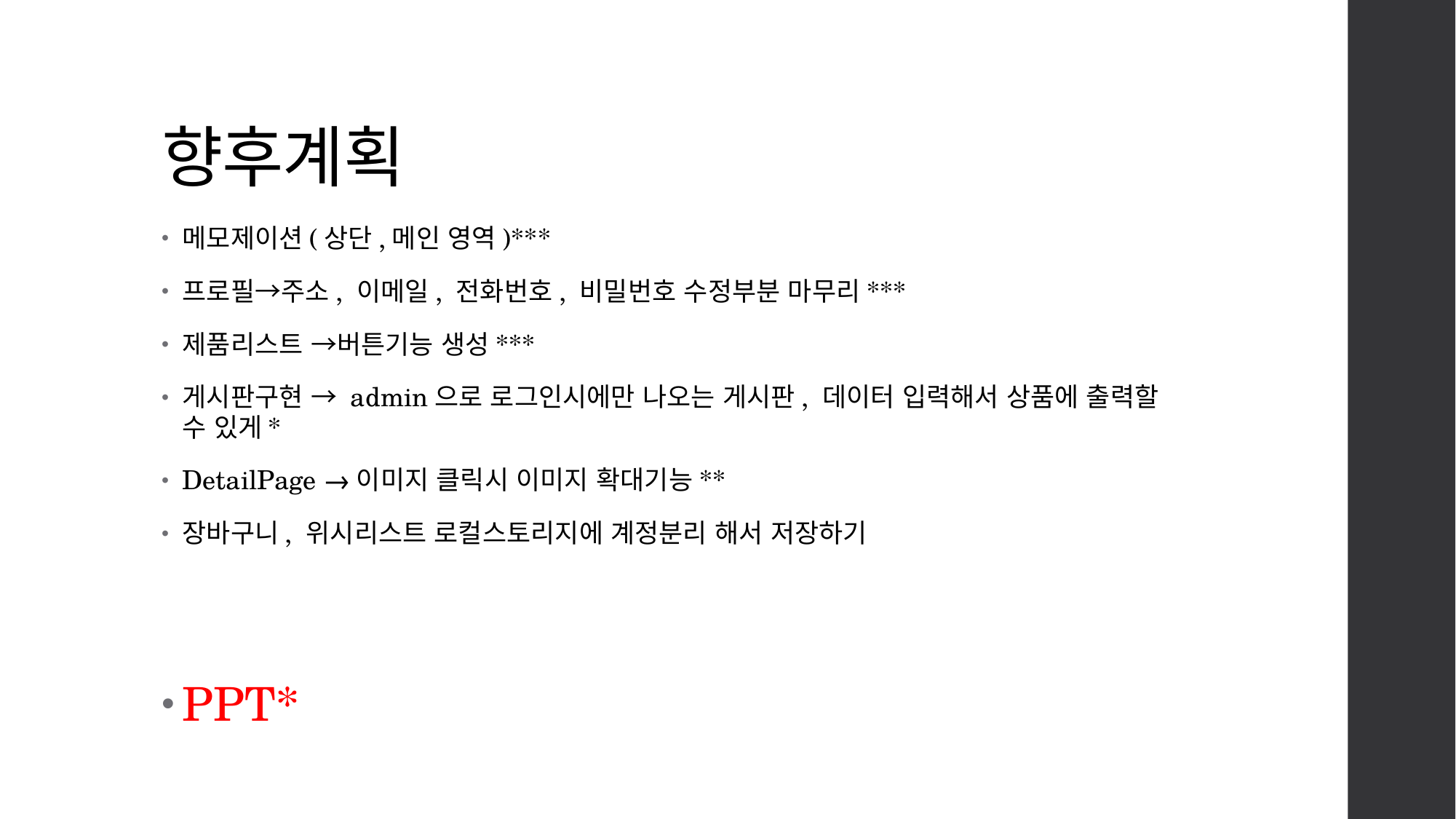

# 향후계획
메모제이션(상단,메인 영역)***
프로필→주소, 이메일, 전화번호, 비밀번호 수정부분 마무리***
제품리스트 →버튼기능 생성***
게시판구현 → admin으로 로그인시에만 나오는 게시판, 데이터 입력해서 상품에 출력할 수 있게*
DetailPage →이미지 클릭시 이미지 확대기능**
장바구니, 위시리스트 로컬스토리지에 계정분리 해서 저장하기

PPT*